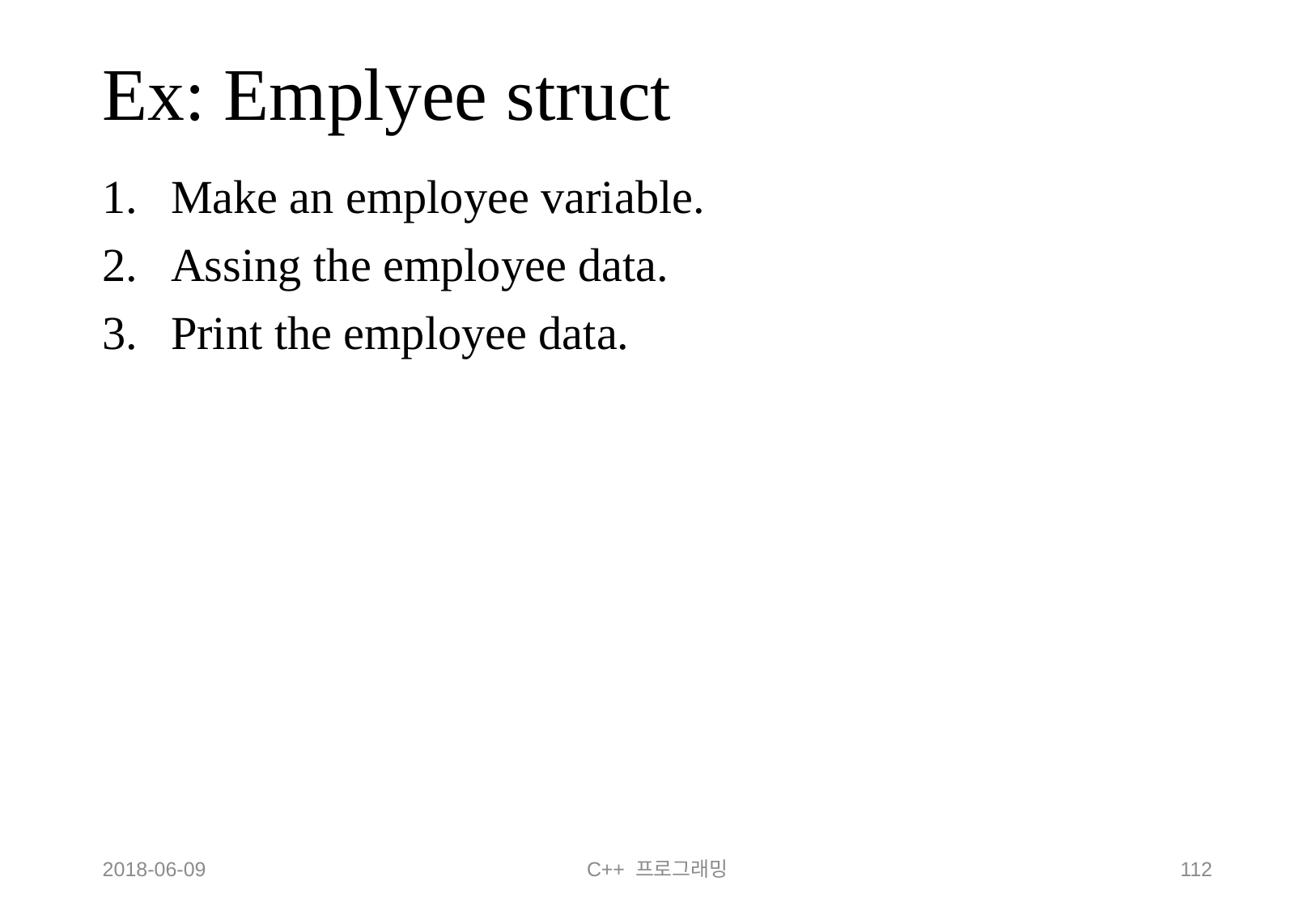

# Ex: Emplyee struct
Make an employee variable.
Assing the employee data.
Print the employee data.
2018-06-09
C++ 프로그래밍
112